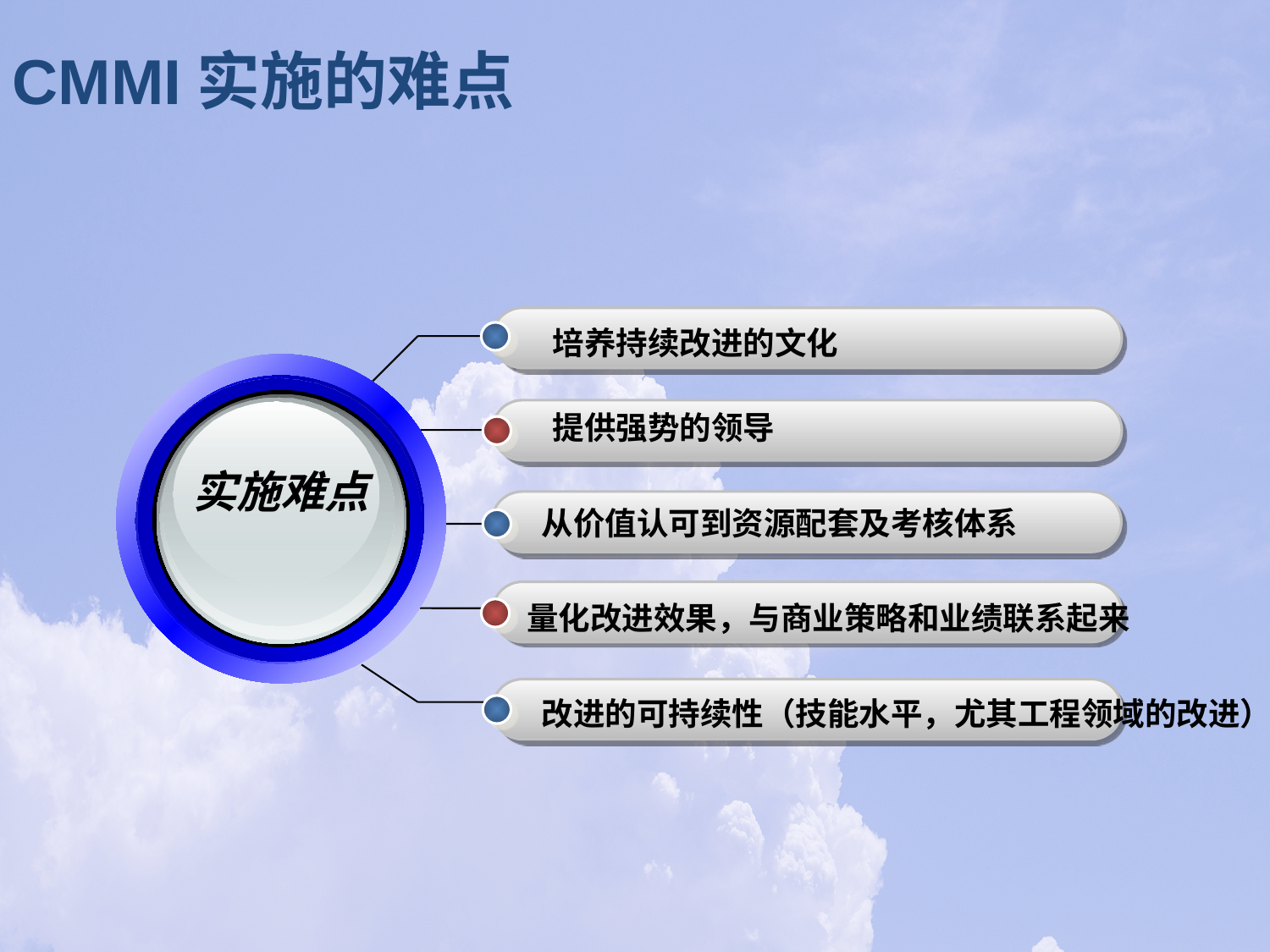

CMMI实施的难点

培养持续改进的文化

实施难点

提供强势的领导

从价值认可到资源配套及考核体系

量化改进效果，与商业策略和业绩联系起来

改进的可持续性（技能水平，尤其工程领域的改进）